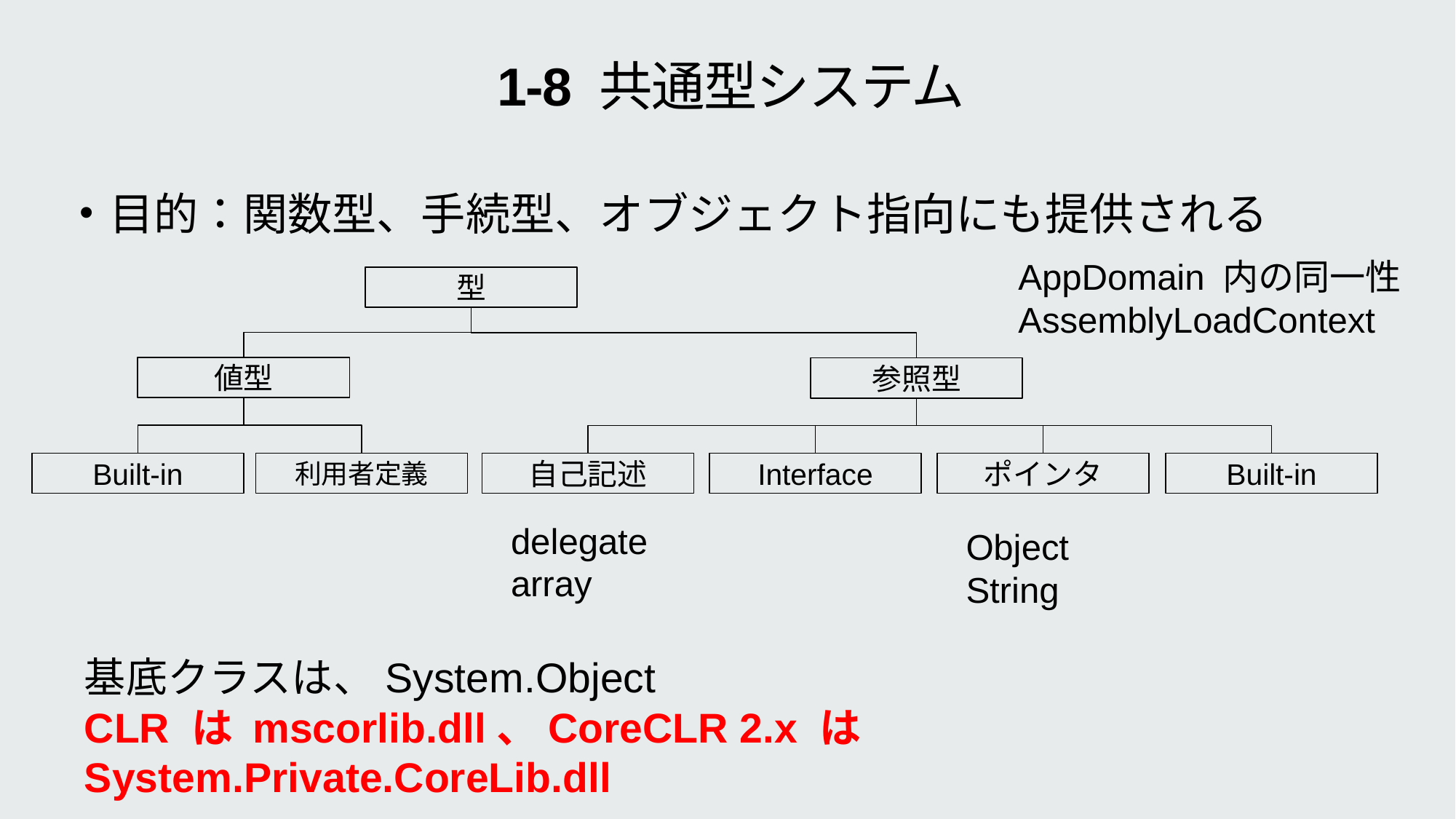

# 1-8 共通型システム
目的：関数型、手続型、オブジェクト指向にも提供される
AppDomain 内の同一性
AssemblyLoadContext
型
値型
参照型
Built-in
利用者定義
自己記述
Interface
ポインタ
Built-in
delegate
array
Object
String
基底クラスは、System.Object
CLR は mscorlib.dll、CoreCLR 2.x は System.Private.CoreLib.dll